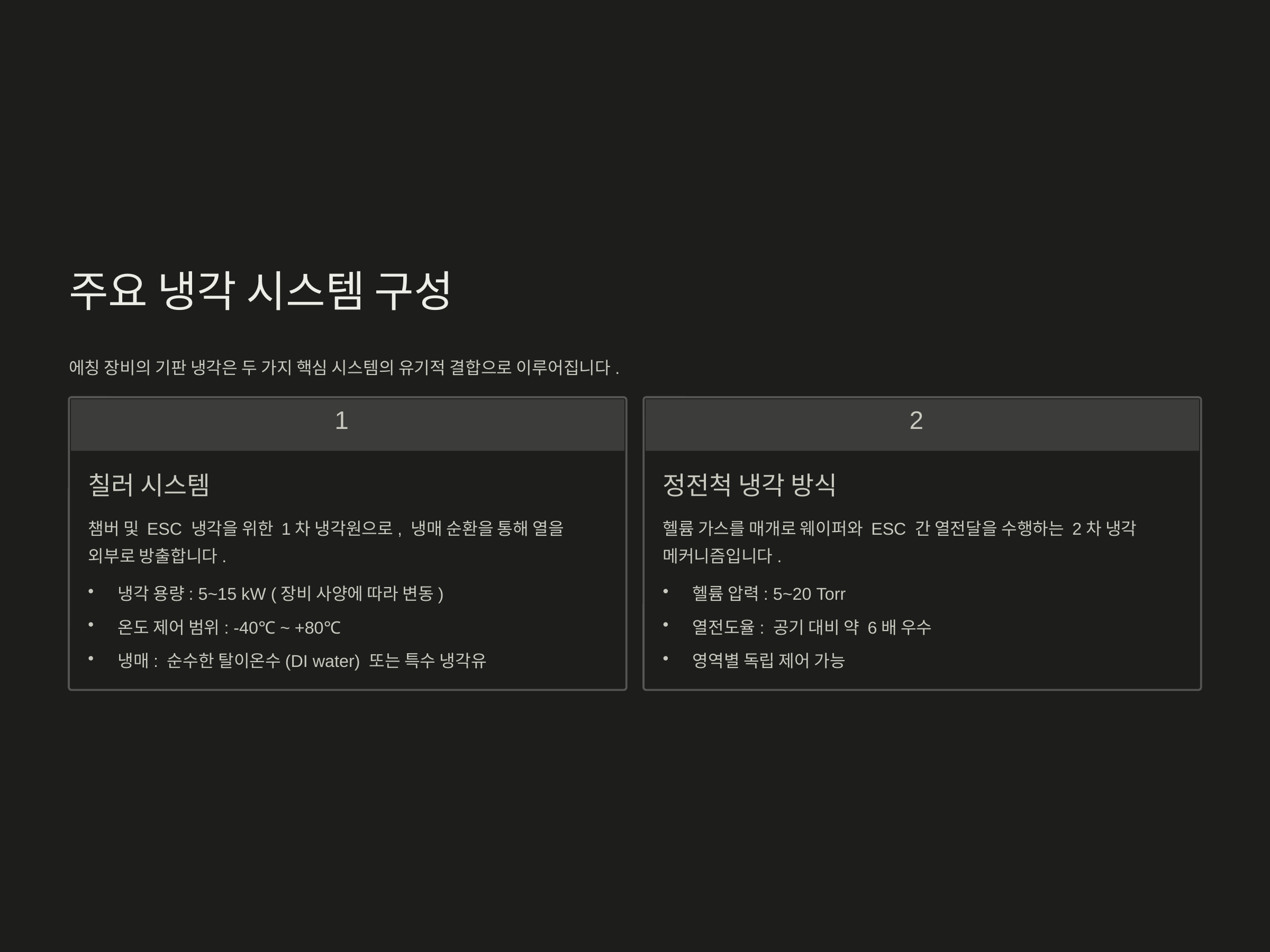

주요 냉각 시스템 구성
에칭 장비의 기판 냉각은 두 가지 핵심 시스템의 유기적 결합으로 이루어집니다.

1
2
칠러 시스템
정전척 냉각 방식
챔버 및 ESC 냉각을 위한 1차 냉각원으로, 냉매 순환을 통해 열을 외부로 방출합니다.
헬륨 가스를 매개로 웨이퍼와 ESC 간 열전달을 수행하는 2차 냉각 메커니즘입니다.
냉각 용량: 5~15 kW (장비 사양에 따라 변동)
헬륨 압력: 5~20 Torr
온도 제어 범위: -40℃ ~ +80℃
열전도율: 공기 대비 약 6배 우수
냉매: 순수한 탈이온수(DI water) 또는 특수 냉각유
영역별 독립 제어 가능